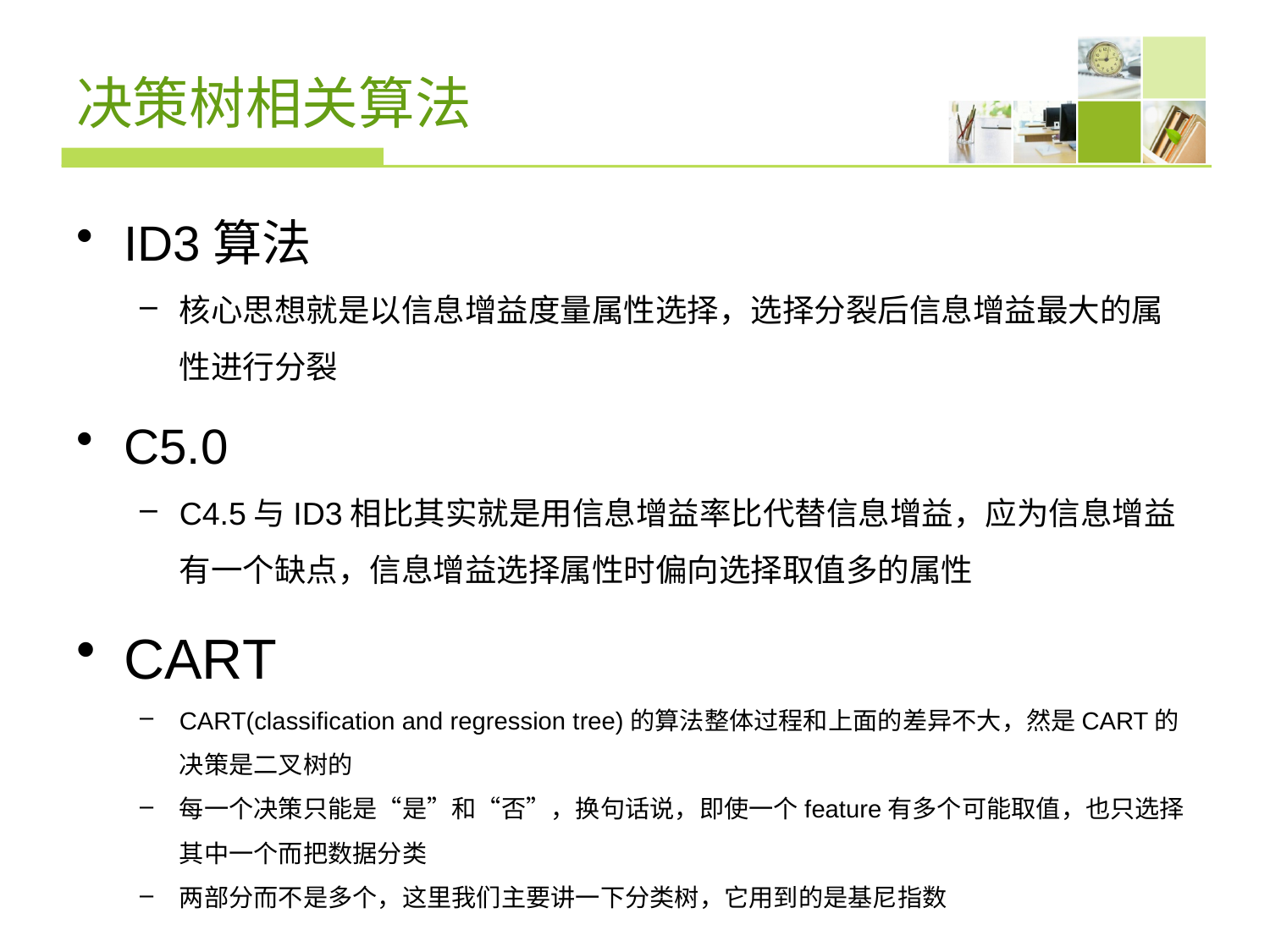

# 决策树相关算法
ID3算法
核心思想就是以信息增益度量属性选择，选择分裂后信息增益最大的属性进行分裂
C5.0
C4.5与ID3相比其实就是用信息增益率比代替信息增益，应为信息增益有一个缺点，信息增益选择属性时偏向选择取值多的属性
CART
CART(classification and regression tree)的算法整体过程和上面的差异不大，然是CART的决策是二叉树的
每一个决策只能是“是”和“否”，换句话说，即使一个feature有多个可能取值，也只选择其中一个而把数据分类
两部分而不是多个，这里我们主要讲一下分类树，它用到的是基尼指数